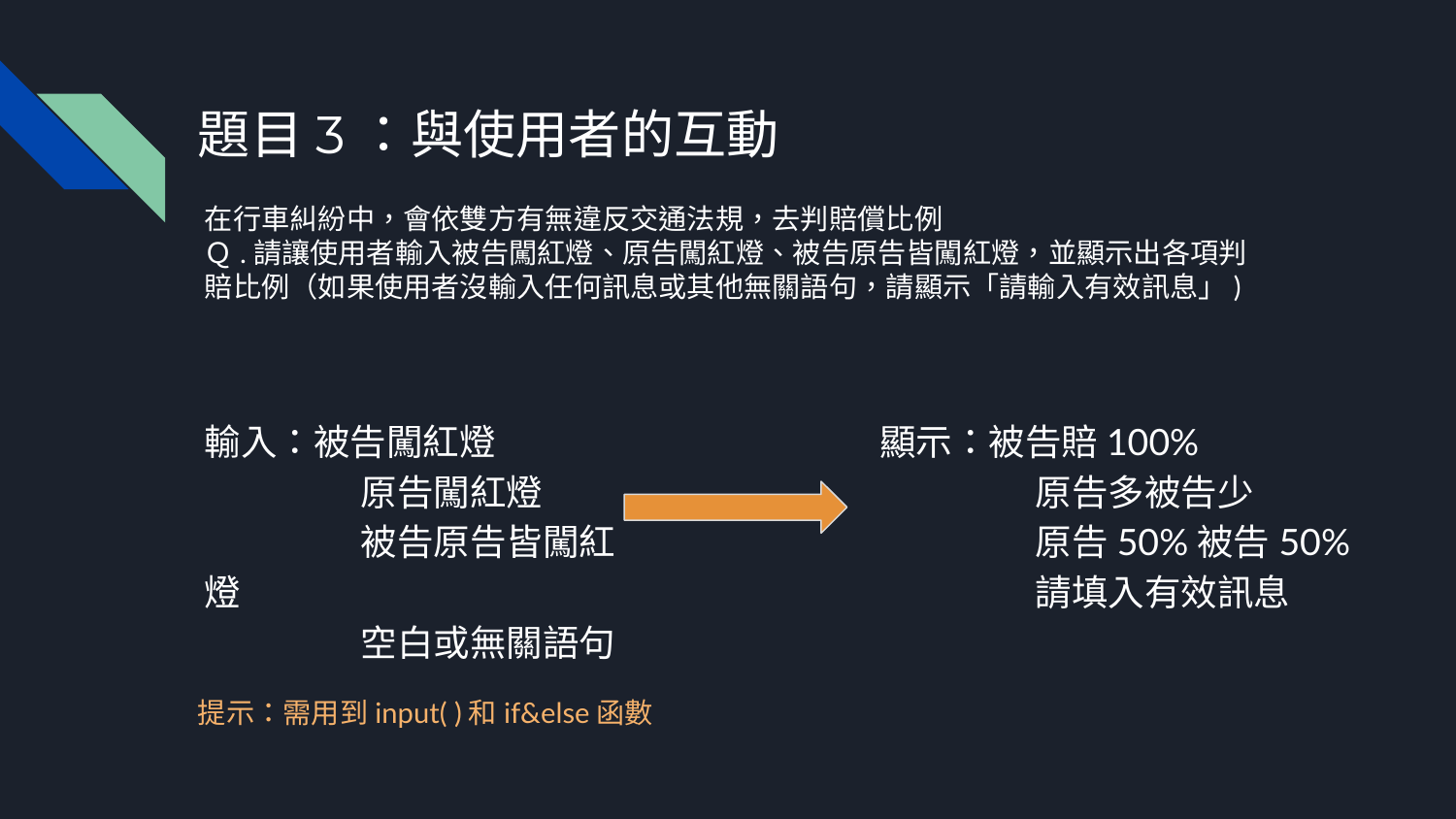

# 題目3：與使用者的互動

在行車糾紛中，會依雙方有無違反交通法規，去判賠償比例
Ｑ.請讓使用者輸入被告闖紅燈、原告闖紅燈、被告原告皆闖紅燈，並顯示出各項判    賠比例（如果使用者沒輸入任何訊息或其他無關語句，請顯示「請輸入有效訊息」)
輸入：被告闖紅燈
                原告闖紅燈
                被告原告皆闖紅燈
                空白或無關語句
顯示：被告賠100%
                原告多被告少
                原告50%被告50%
                請填入有效訊息

提示：需用到input( )和if&else函數